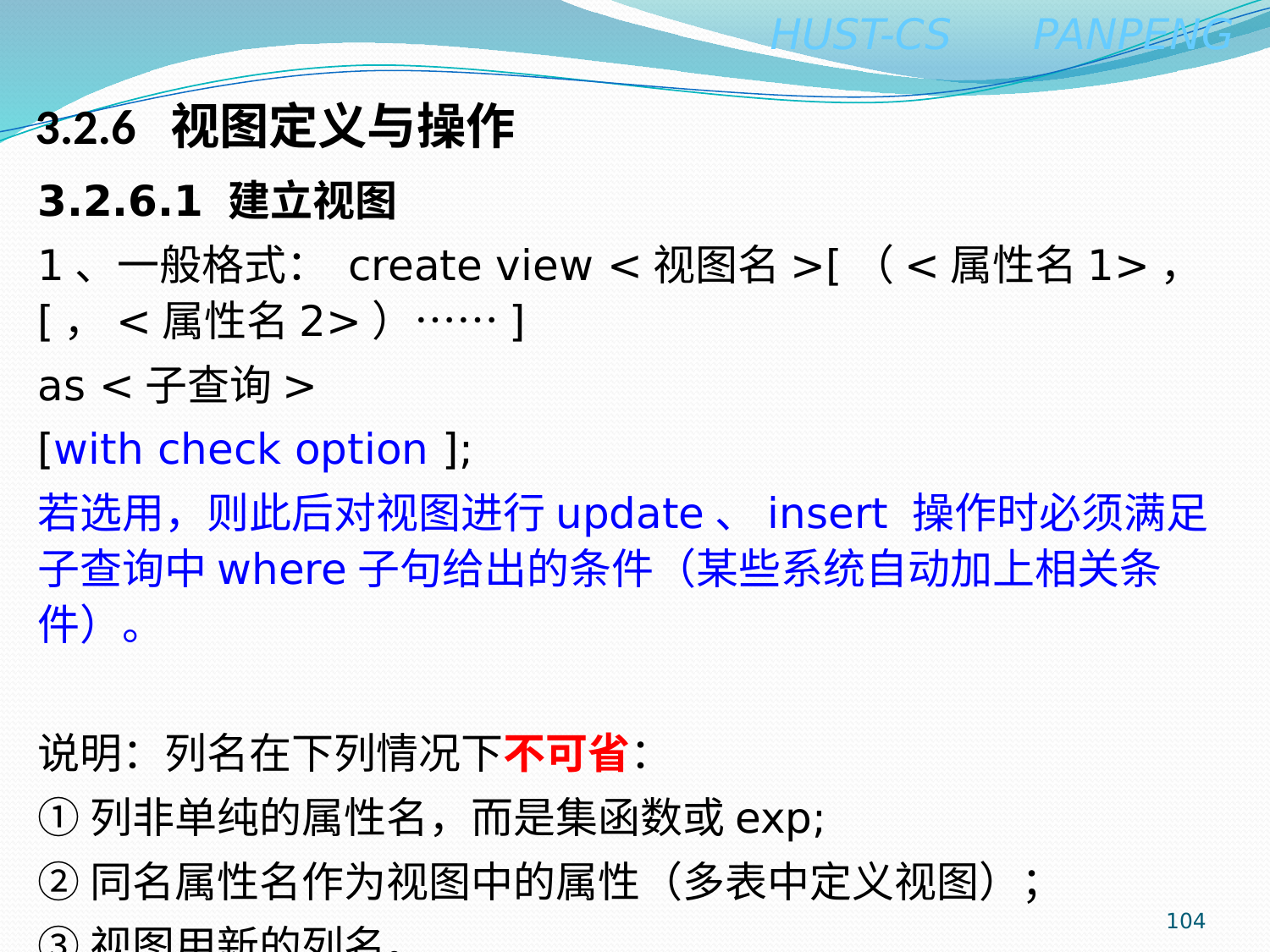

# 3.2.6  视图定义与操作
3.2.6.1 建立视图
1、一般格式： create view <视图名>[（<属性名1>，[，<属性名2>）……]
as <子查询>
[with check option ];
若选用，则此后对视图进行update、insert 操作时必须满足子查询中where子句给出的条件（某些系统自动加上相关条件）。

说明：列名在下列情况下不可省：
①列非单纯的属性名，而是集函数或exp;
②同名属性名作为视图中的属性（多表中定义视图）；
③视图用新的列名。
104